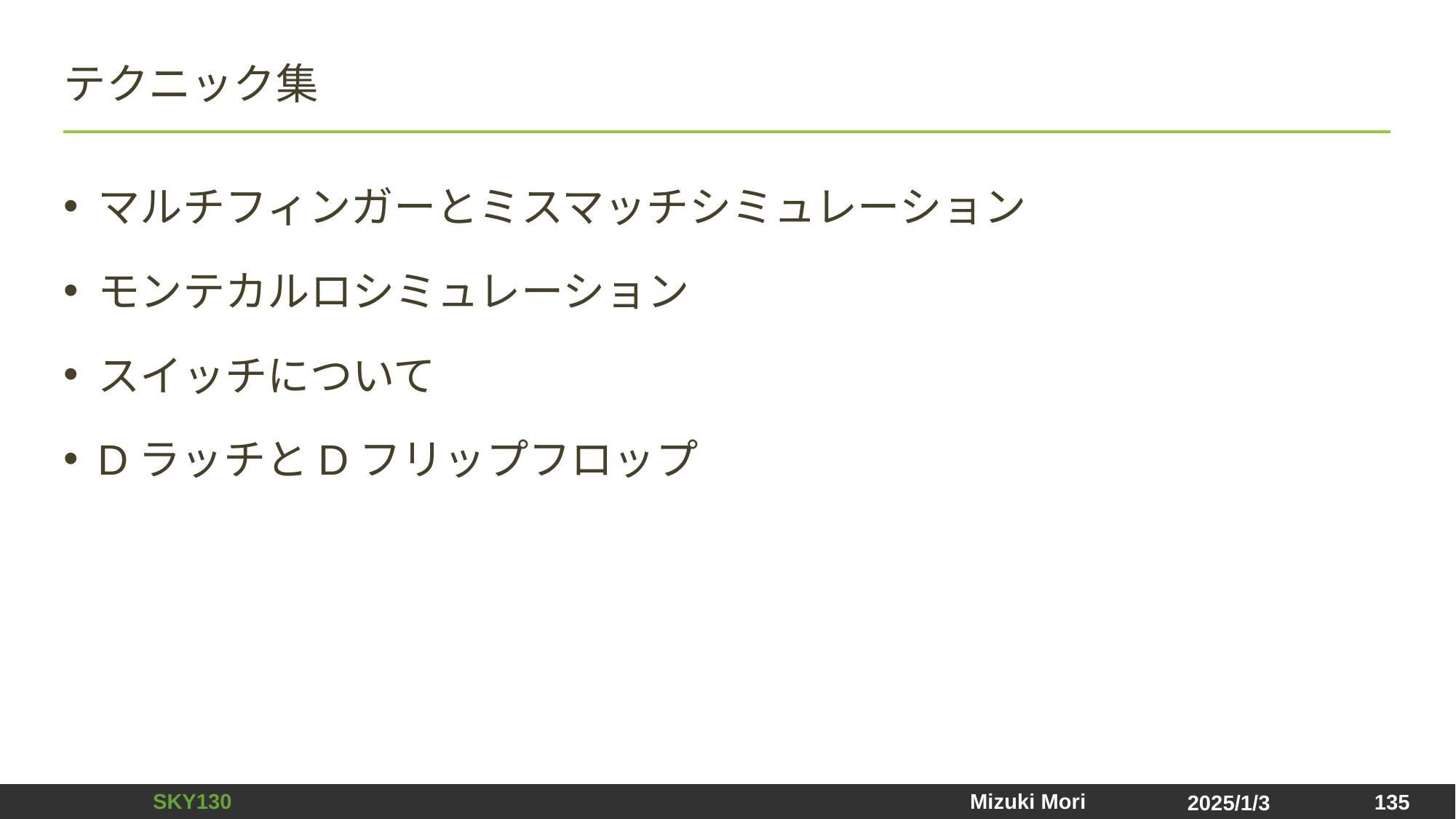

# テクニック集
マルチフィンガーとミスマッチシミュレーション
モンテカルロシミュレーション
スイッチについて
DラッチとDフリップフロップ
135
2025/1/3